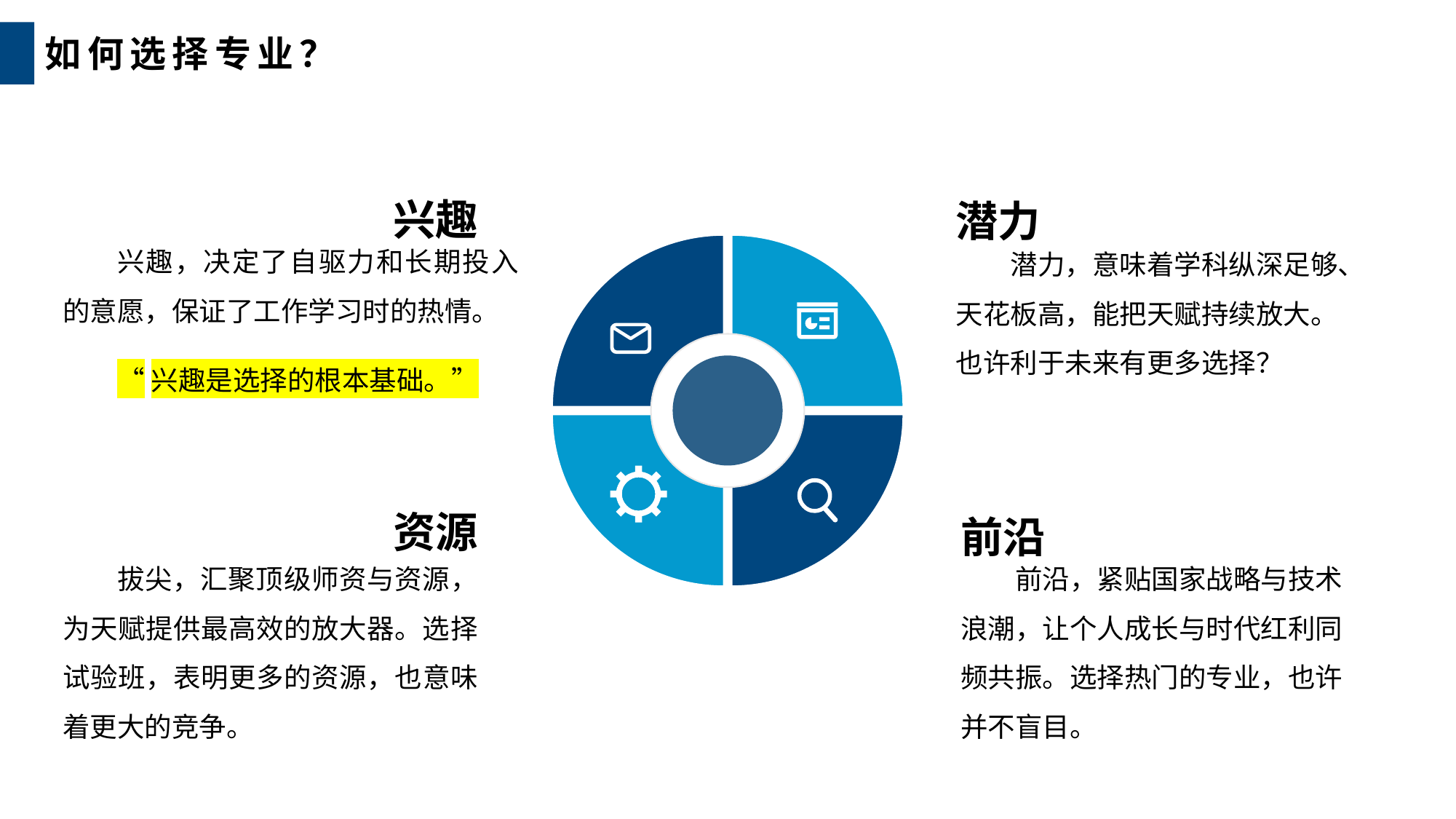

如何选择专业？
兴趣
兴趣，决定了自驱力和长期投入的意愿，保证了工作学习时的热情。
“兴趣是选择的根本基础。”
潜力
潜力，意味着学科纵深足够、天花板高，能把天赋持续放大。也许利于未来有更多选择？

资源
拔尖，汇聚顶级师资与资源，为天赋提供最高效的放大器。选择试验班，表明更多的资源，也意味着更大的竞争。
前沿
前沿，紧贴国家战略与技术浪潮，让个人成长与时代红利同频共振。选择热门的专业，也许并不盲目。